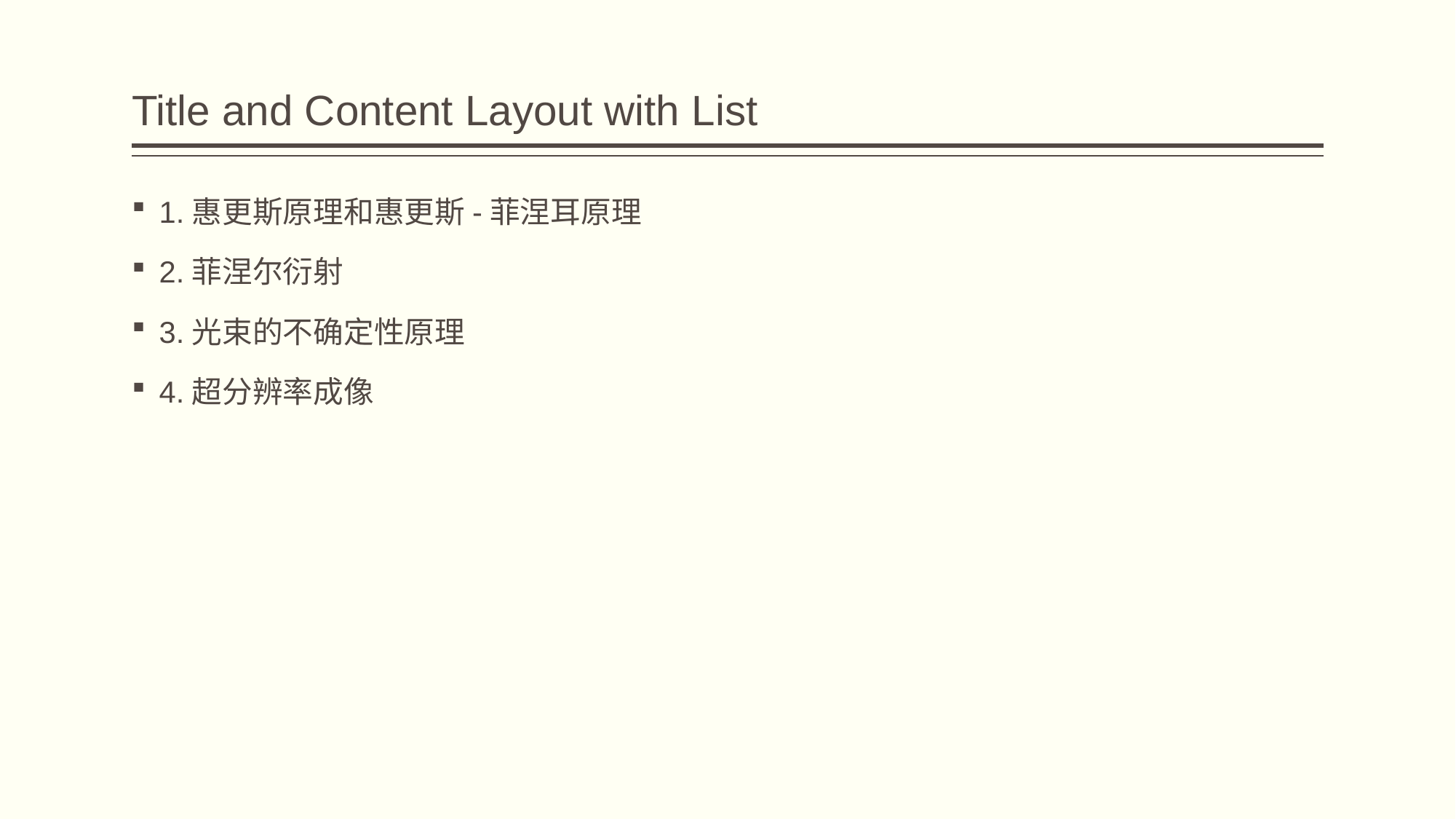

# Title and Content Layout with List
1.惠更斯原理和惠更斯-菲涅耳原理
2.菲涅尔衍射
3.光束的不确定性原理
4.超分辨率成像